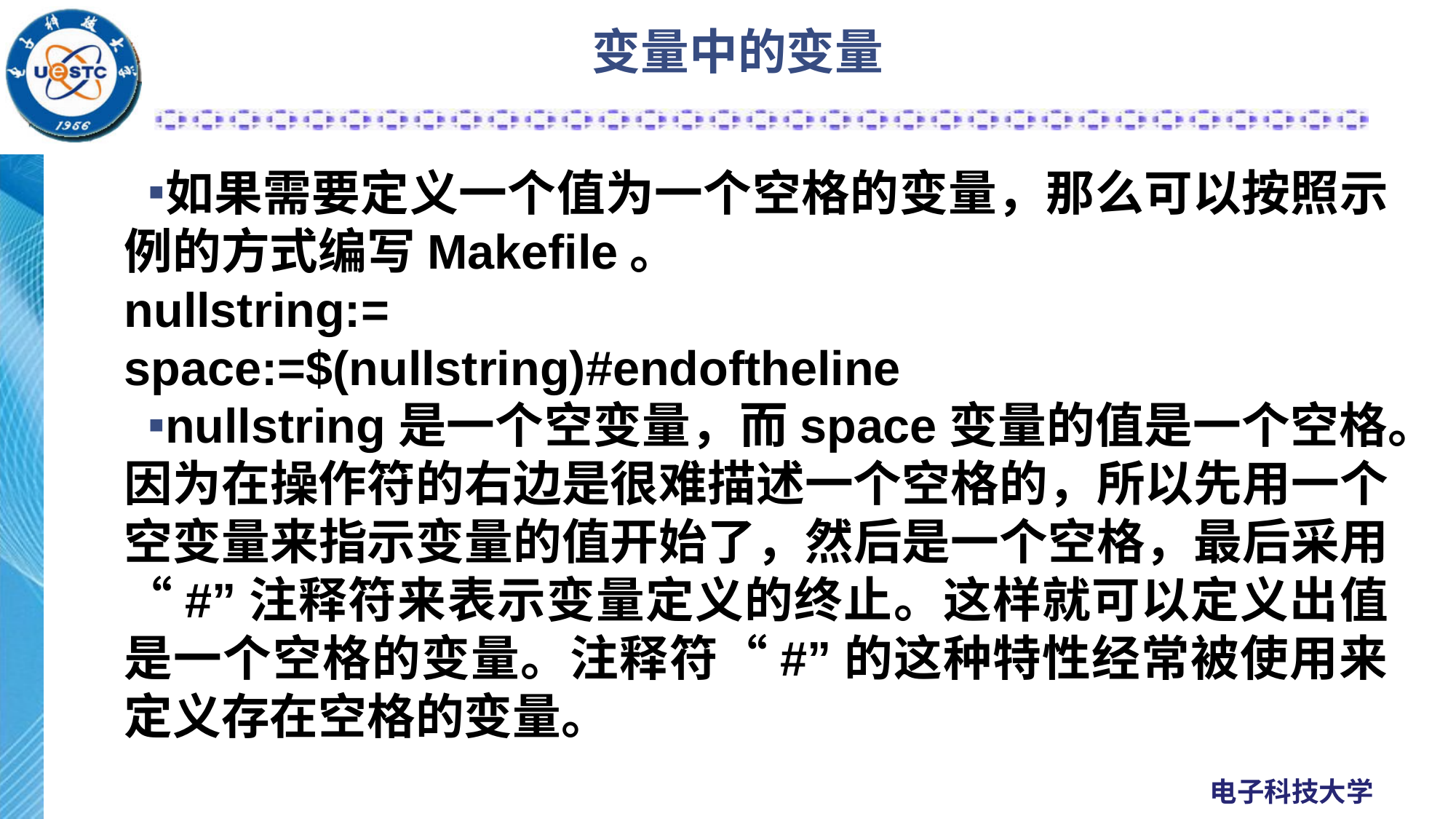

# 变量中的变量
如果需要定义一个值为一个空格的变量，那么可以按照示例的方式编写Makefile。
nullstring:=
space:=$(nullstring)#endoftheline
nullstring是一个空变量，而space变量的值是一个空格。因为在操作符的右边是很难描述一个空格的，所以先用一个空变量来指示变量的值开始了，然后是一个空格，最后采用“#”注释符来表示变量定义的终止。这样就可以定义出值是一个空格的变量。注释符“#”的这种特性经常被使用来定义存在空格的变量。